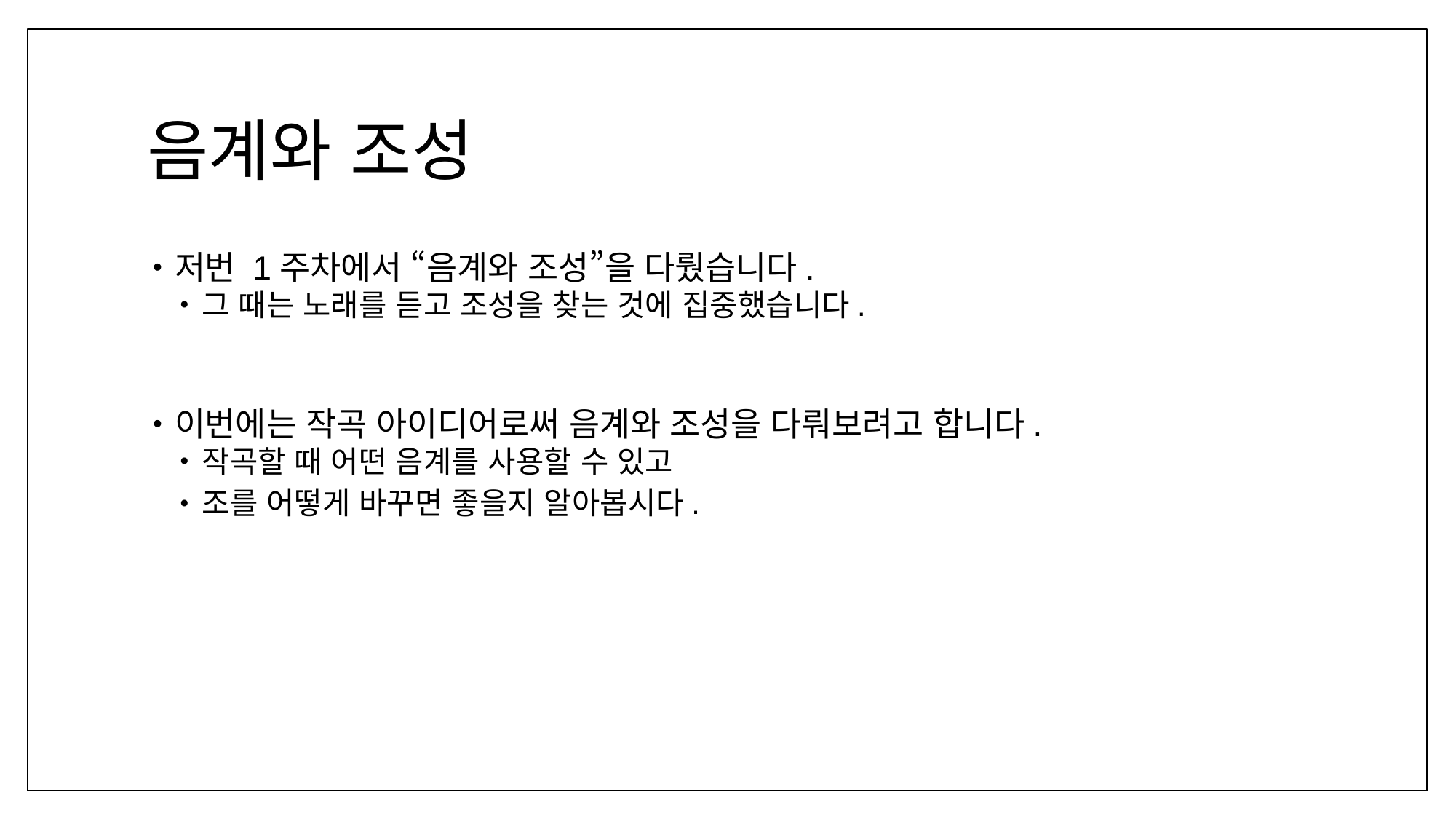

# 음계와 조성
저번 1주차에서 “음계와 조성”을 다뤘습니다.
그 때는 노래를 듣고 조성을 찾는 것에 집중했습니다.

이번에는 작곡 아이디어로써 음계와 조성을 다뤄보려고 합니다.
작곡할 때 어떤 음계를 사용할 수 있고
조를 어떻게 바꾸면 좋을지 알아봅시다.